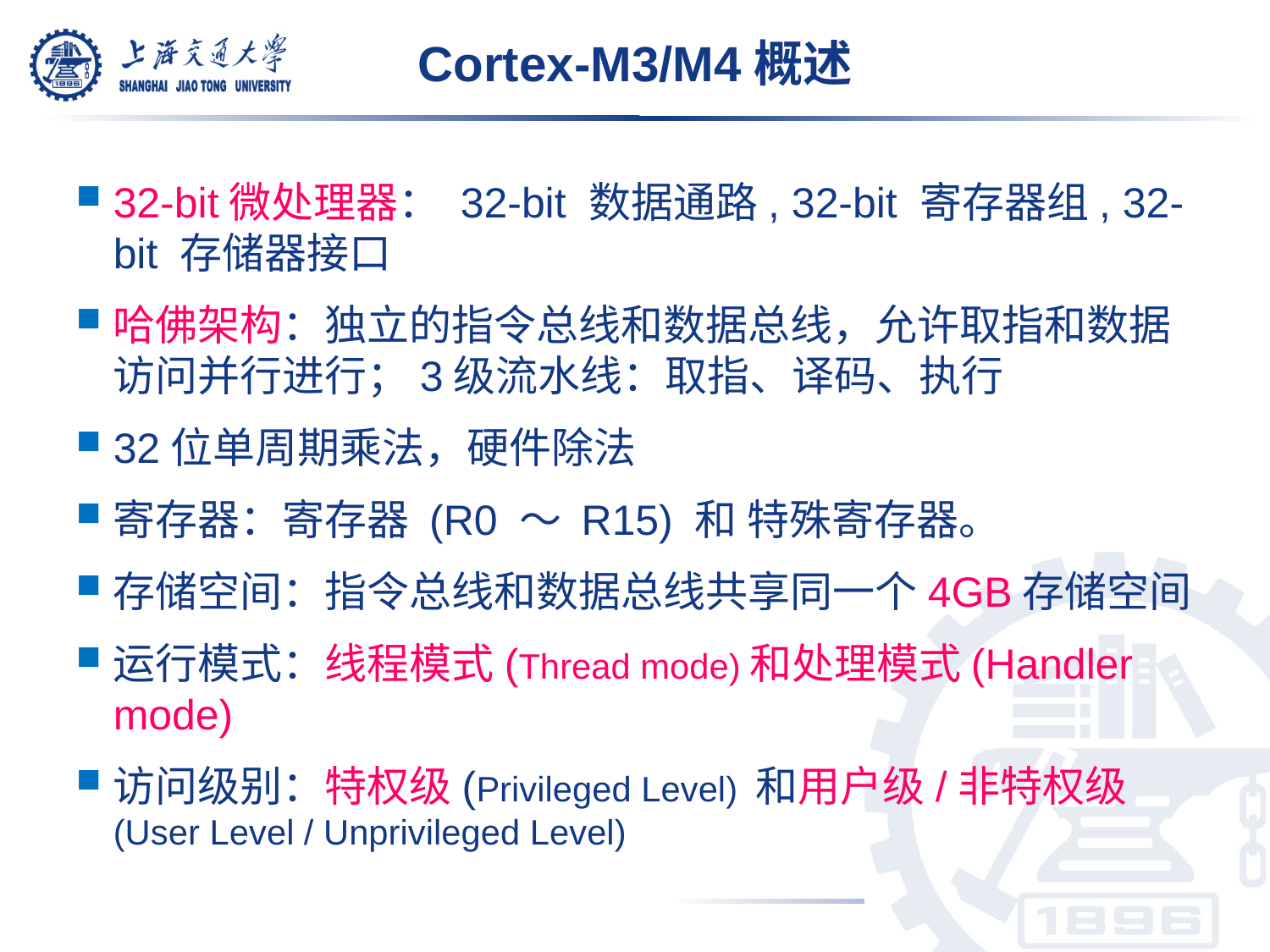

# Cortex-M3/M4概述
32-bit微处理器： 32-bit 数据通路, 32-bit 寄存器组, 32-bit 存储器接口
哈佛架构：独立的指令总线和数据总线，允许取指和数据访问并行进行；3级流水线：取指、译码、执行
32位单周期乘法，硬件除法
寄存器：寄存器 (R0 ～ R15) 和 特殊寄存器。
存储空间：指令总线和数据总线共享同一个4GB存储空间
运行模式：线程模式(Thread mode)和处理模式(Handler mode)
访问级别：特权级(Privileged Level) 和用户级/非特权级 (User Level / Unprivileged Level)